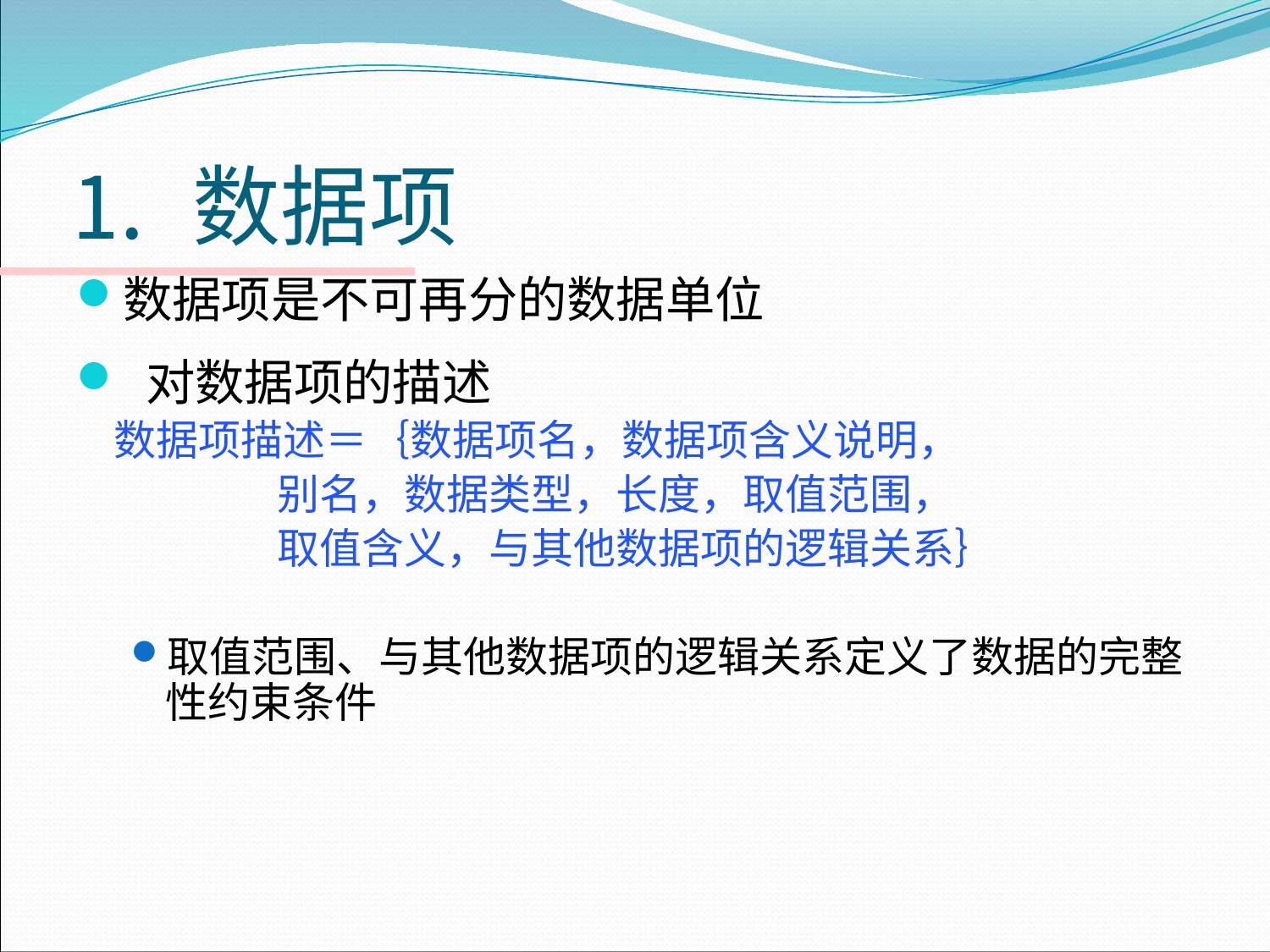

# ⒈ 数据项
数据项是不可再分的数据单位
 对数据项的描述
	数据项描述＝｛数据项名，数据项含义说明，
                    别名，数据类型，长度，取值范围，
                    取值含义，与其他数据项的逻辑关系｝

取值范围、与其他数据项的逻辑关系定义了数据的完整性约束条件

689